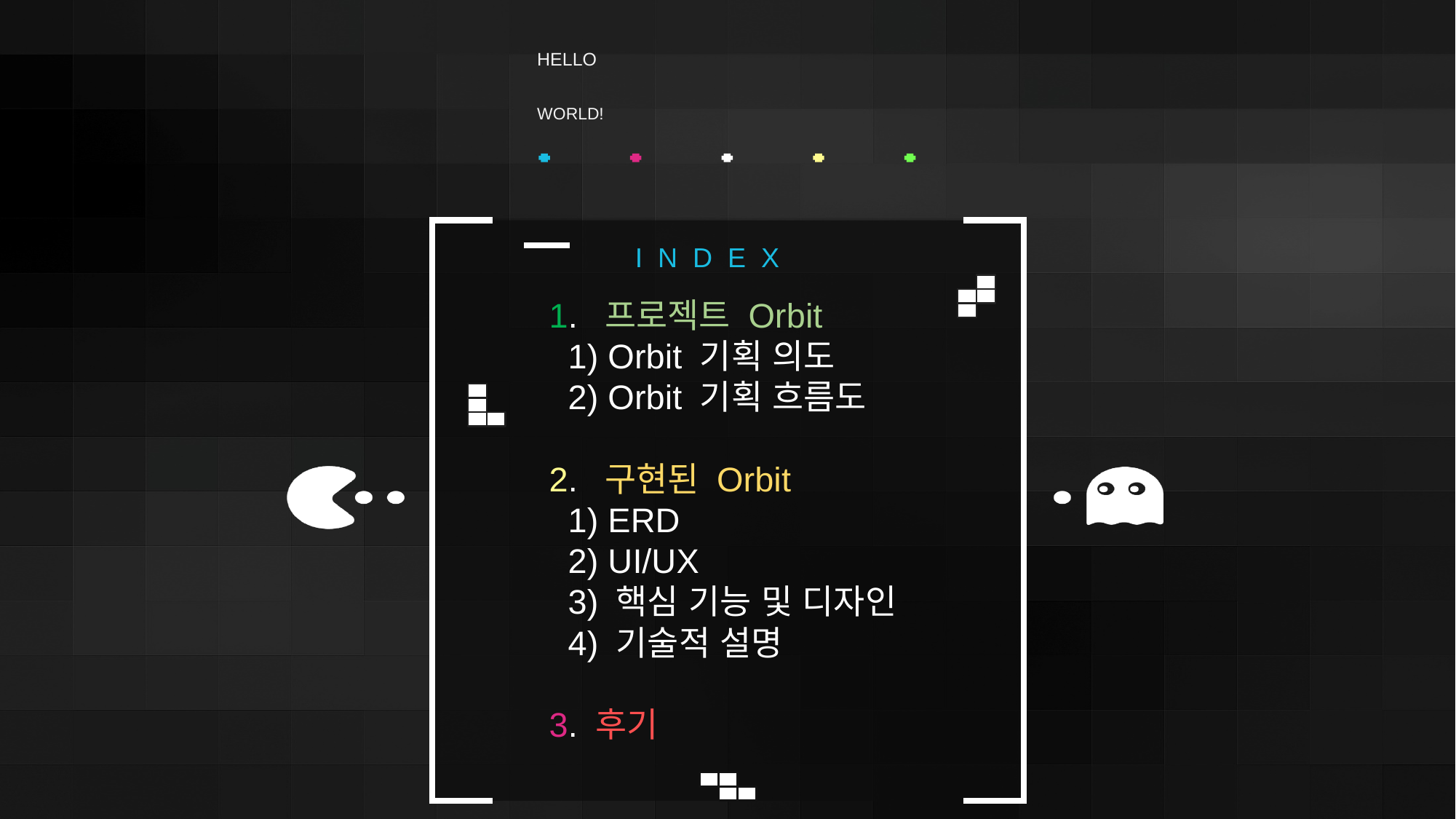

HELLO
WORLD!
I  N  D  E  X
1.  프로젝트 Orbit
  1) Orbit 기획 의도
  2) Orbit 기획 흐름도

2.  구현된 Orbit
  1) ERD
  2) UI/UX
  3) 핵심 기능 및 디자인
  4) 기술적 설명

3. 후기